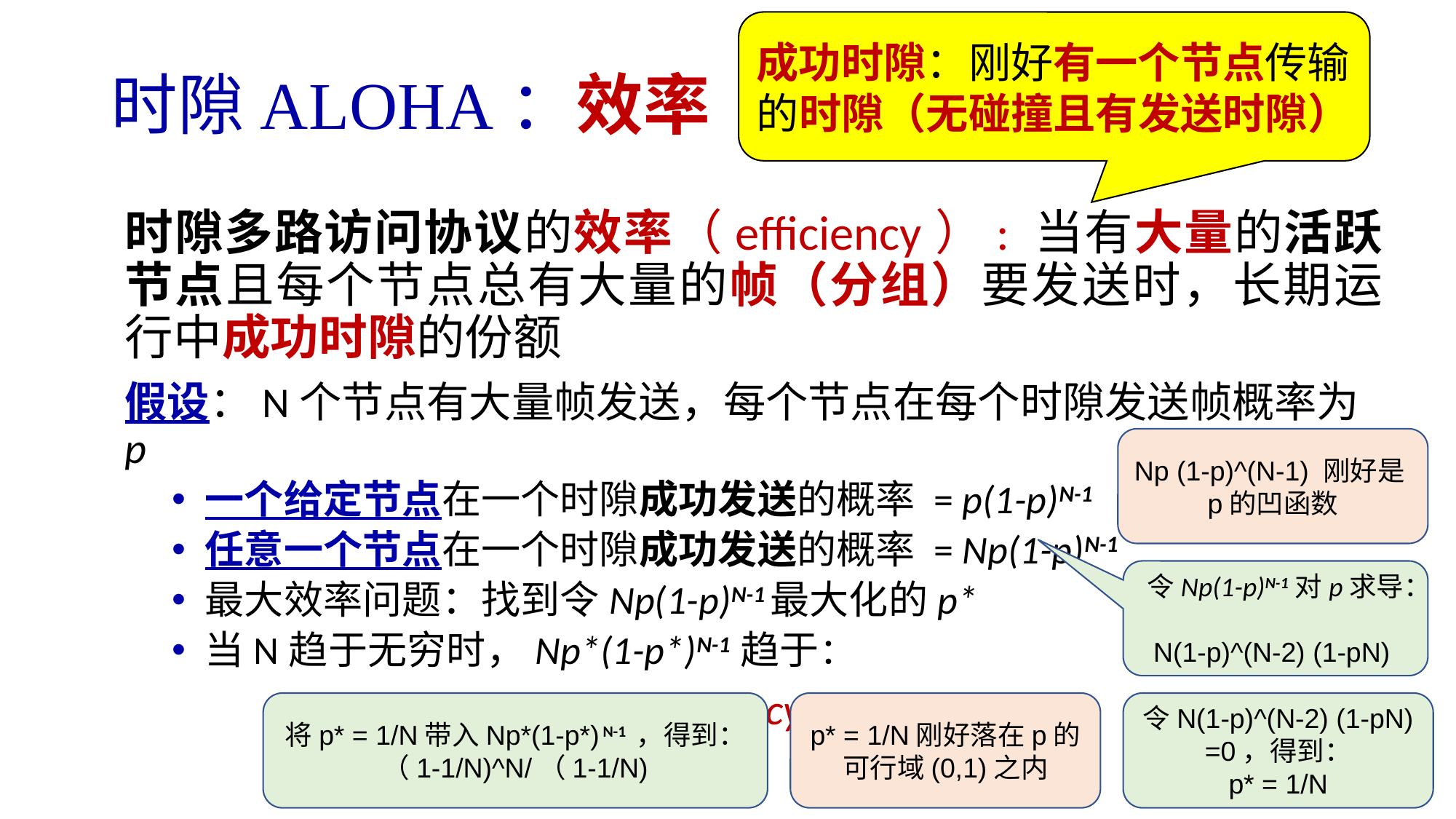

成功时隙：刚好有一个节点传输的时隙（无碰撞且有发送时隙）
# 时隙ALOHA：效率
时隙多路访问协议的效率（efficiency）: 当有大量的活跃节点且每个节点总有大量的帧（分组）要发送时，长期运行中成功时隙的份额
假设：N个节点有大量帧发送，每个节点在每个时隙发送帧概率为p
一个给定节点在一个时隙成功发送的概率 = p(1-p)N-1
任意一个节点在一个时隙成功发送的概率 = Np(1-p)N-1
最大效率问题：找到令Np(1-p)N-1最大化的p*
当N趋于无穷时，Np*(1-p*)N-1 趋于：
                                             max efficiency = 1/e = .37

Np (1-p)^(N-1) 刚好是p的凹函数
令Np(1-p)N-1对p求导：
N(1-p)^(N-2) (1-pN)
将p* = 1/N带入Np*(1-p*) N-1 ，得到：
（1-1/N)^N/（1-1/N)
p* = 1/N刚好落在p的可行域(0,1)之内
令N(1-p)^(N-2) (1-pN) =0，得到：
p* = 1/N
Link Layer: 6-38